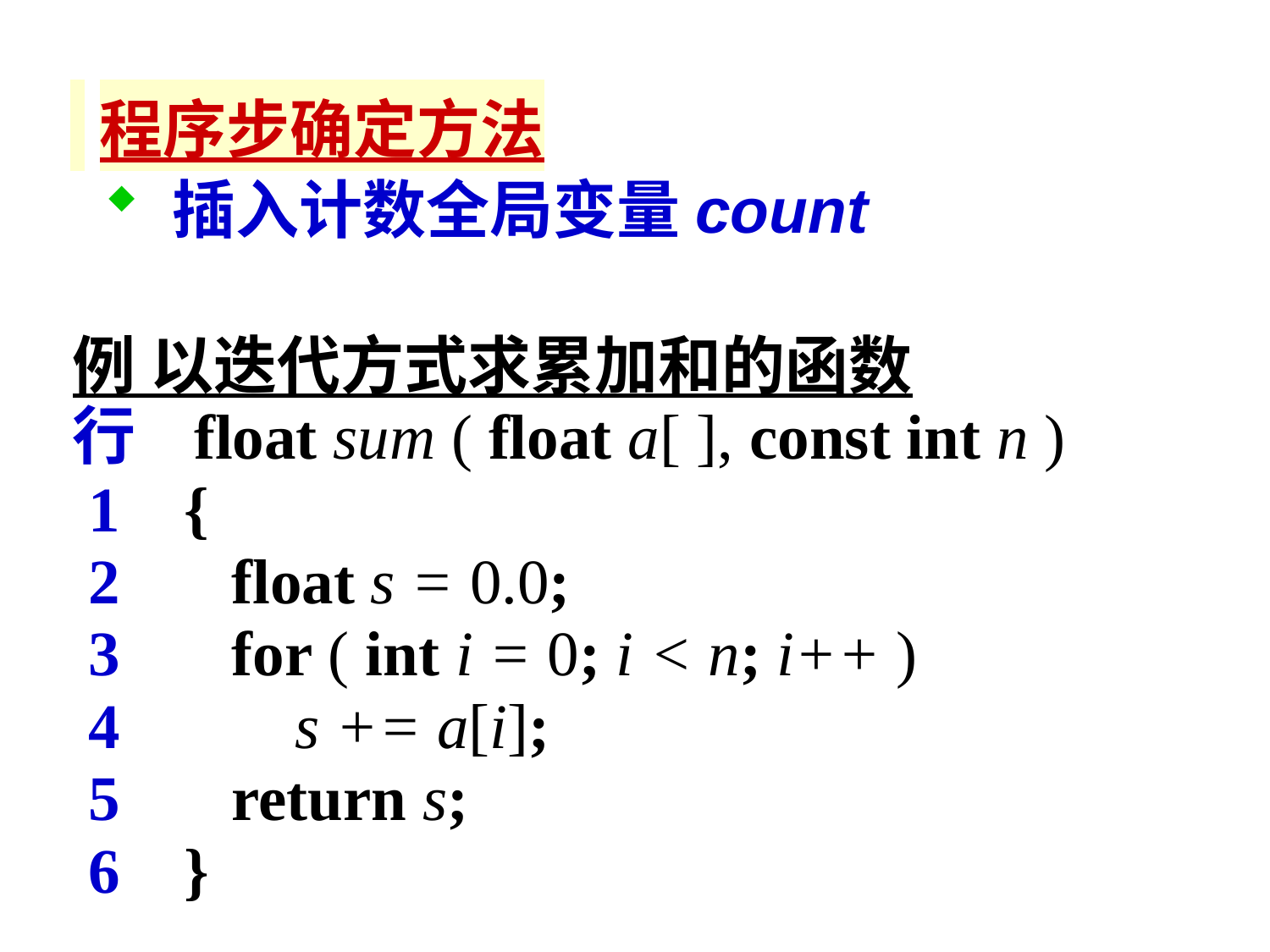

程序步确定方法
 插入计数全局变量count
例 以迭代方式求累加和的函数
行   float sum ( float a[ ], const int n )
 1    {
 2       float s = 0.0;
 3       for ( int i = 0; i < n; i++ )
 4           s += a[i];
 5       return s;
 6    }